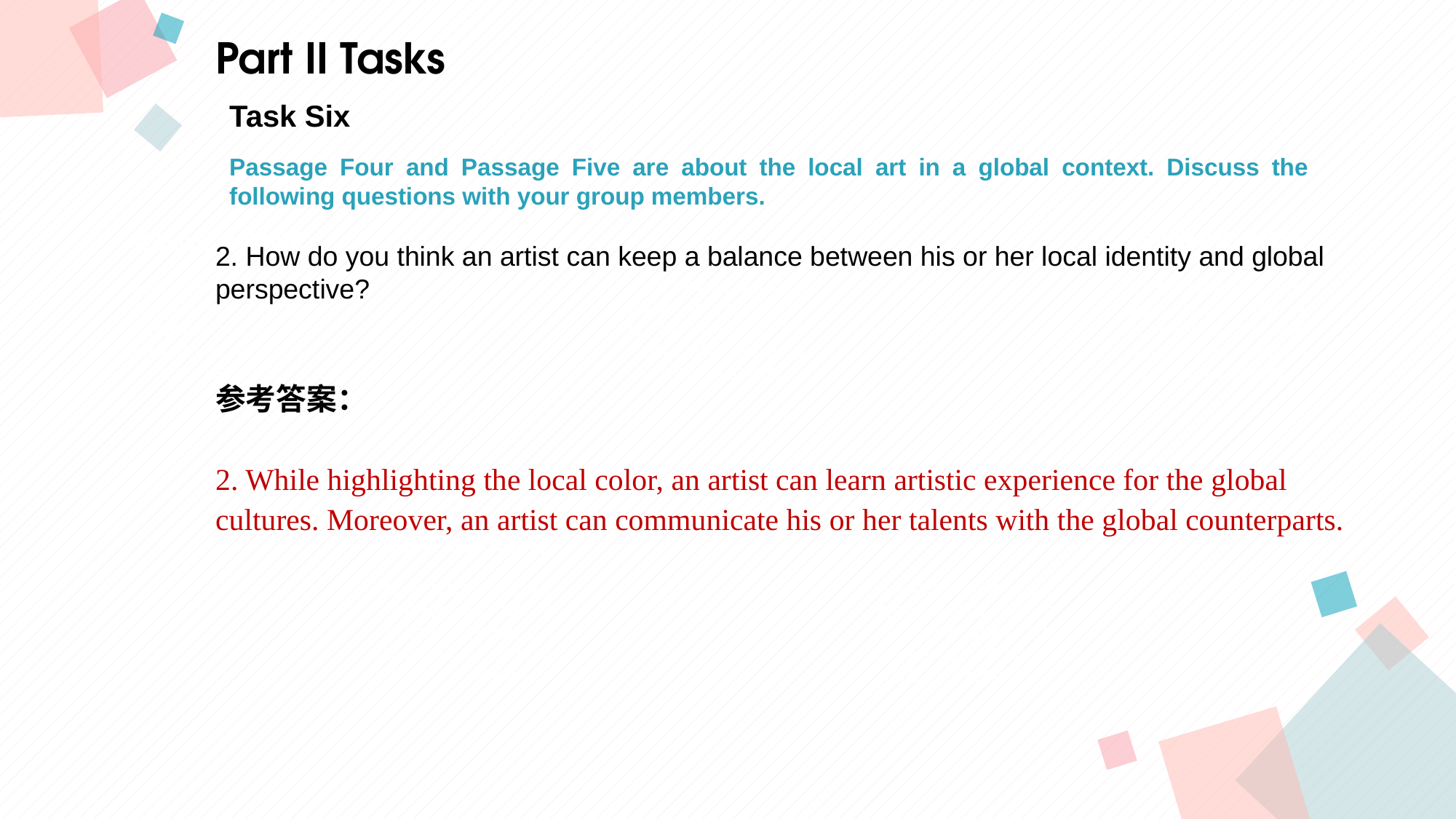

Part II Tasks
Task Six

Passage Four and Passage Five are about the local art in a global context. Discuss the following questions with your group members.
点击此处添加标题
点击此处添加标题
2. How do you think an artist can keep a balance between his or her local identity and global
perspective?
标题数字等都可以通过点击和重新输入进行更改，顶部“开始”面板中可以对字体、字号、颜色等进行修改。建议正文8-14号字，1.3倍字间距。
标题数字等都可以通过点击和重新输入进行更改，顶部“开始”面板中可以对字体、字号、颜色等进行修改。建议正文8-14号字，1.3倍字间距。
标题数字等都可以通过点击和重新输入进行更改，顶部“开始”面板中可以对字体、字号、颜色等进行修改。建议正文8-14号字，1.3倍字间距。
参考答案：

2. While highlighting the local color, an artist can learn artistic experience for the global
cultures. Moreover, an artist can communicate his or her talents with the global counterparts.
点击此处添加标题
标题数字等都可以通过点击和重新输入进行更改，顶部“开始”面板中可以对字体、字号、颜色等进行修改。建议正文8-14号字，1.3倍字间距。
标题数字等都可以通过点击和重新输入进行更改，顶部“开始”面板中可以对字体、字号、颜色等进行修改。建议正文8-14号字，1.3倍字间距。